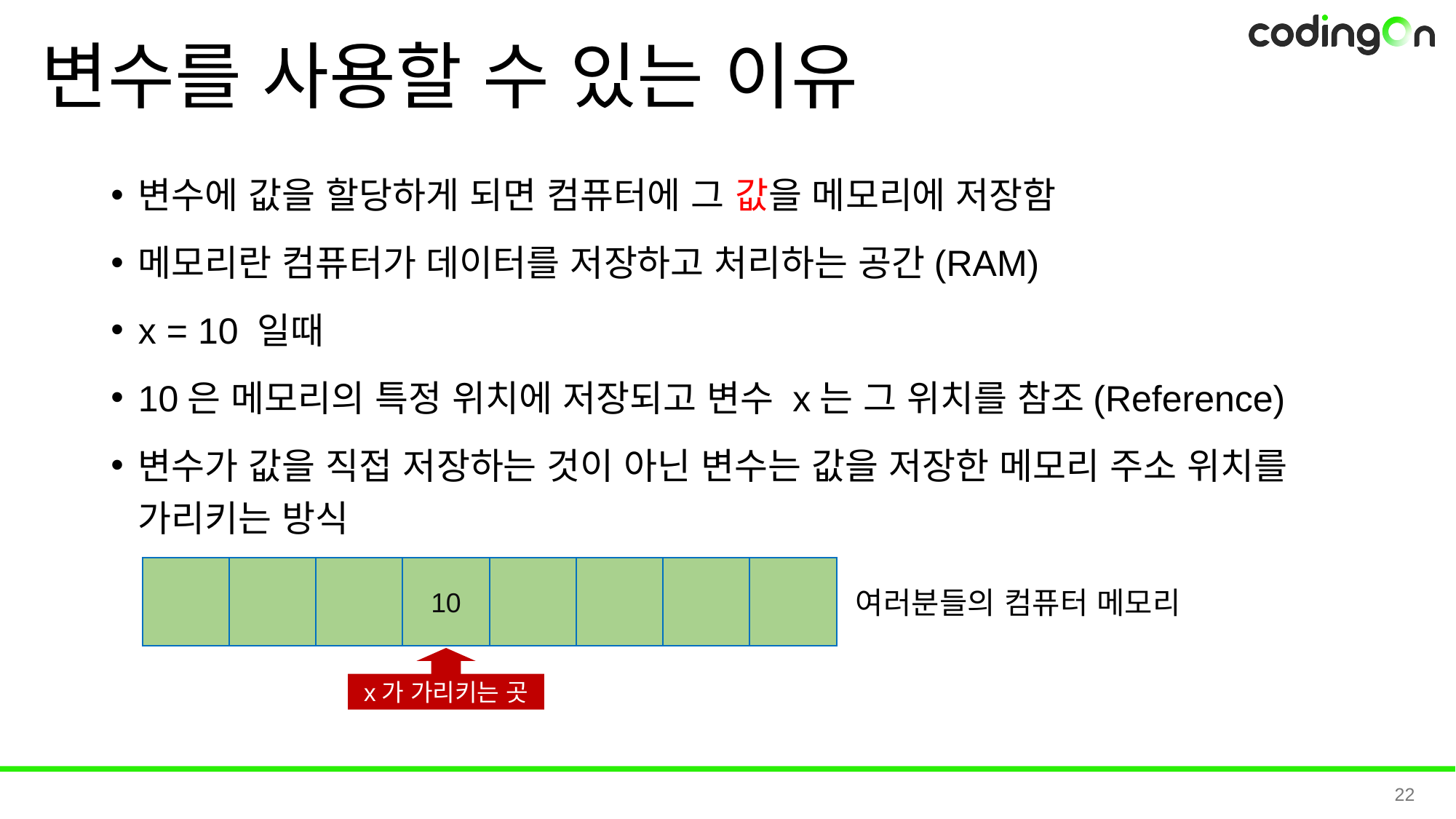

# 변수를 사용할 수 있는 이유
변수에 값을 할당하게 되면 컴퓨터에 그 값을 메모리에 저장함
메모리란 컴퓨터가 데이터를 저장하고 처리하는 공간(RAM)
x = 10 일때
10은 메모리의 특정 위치에 저장되고 변수 x는 그 위치를 참조(Reference)
변수가 값을 직접 저장하는 것이 아닌 변수는 값을 저장한 메모리 주소 위치를 가리키는 방식

10

여러분들의 컴퓨터 메모리

x가 가리키는 곳
22